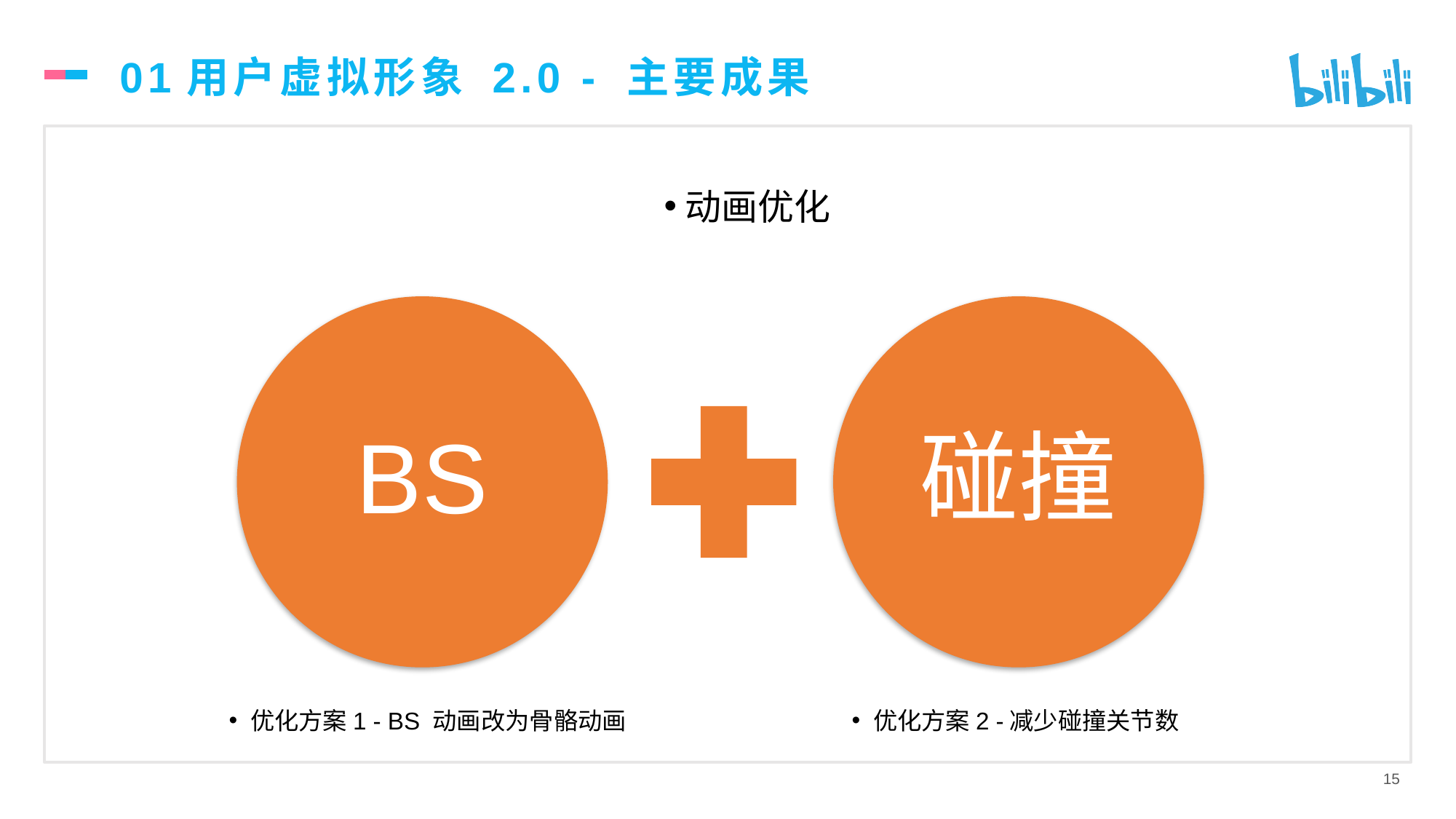

# 01用户虚拟形象 2.0 - 主要成果

动画优化
BS

碰撞
优化方案1 - BS 动画改为骨骼动画
优化方案2 -减少碰撞关节数